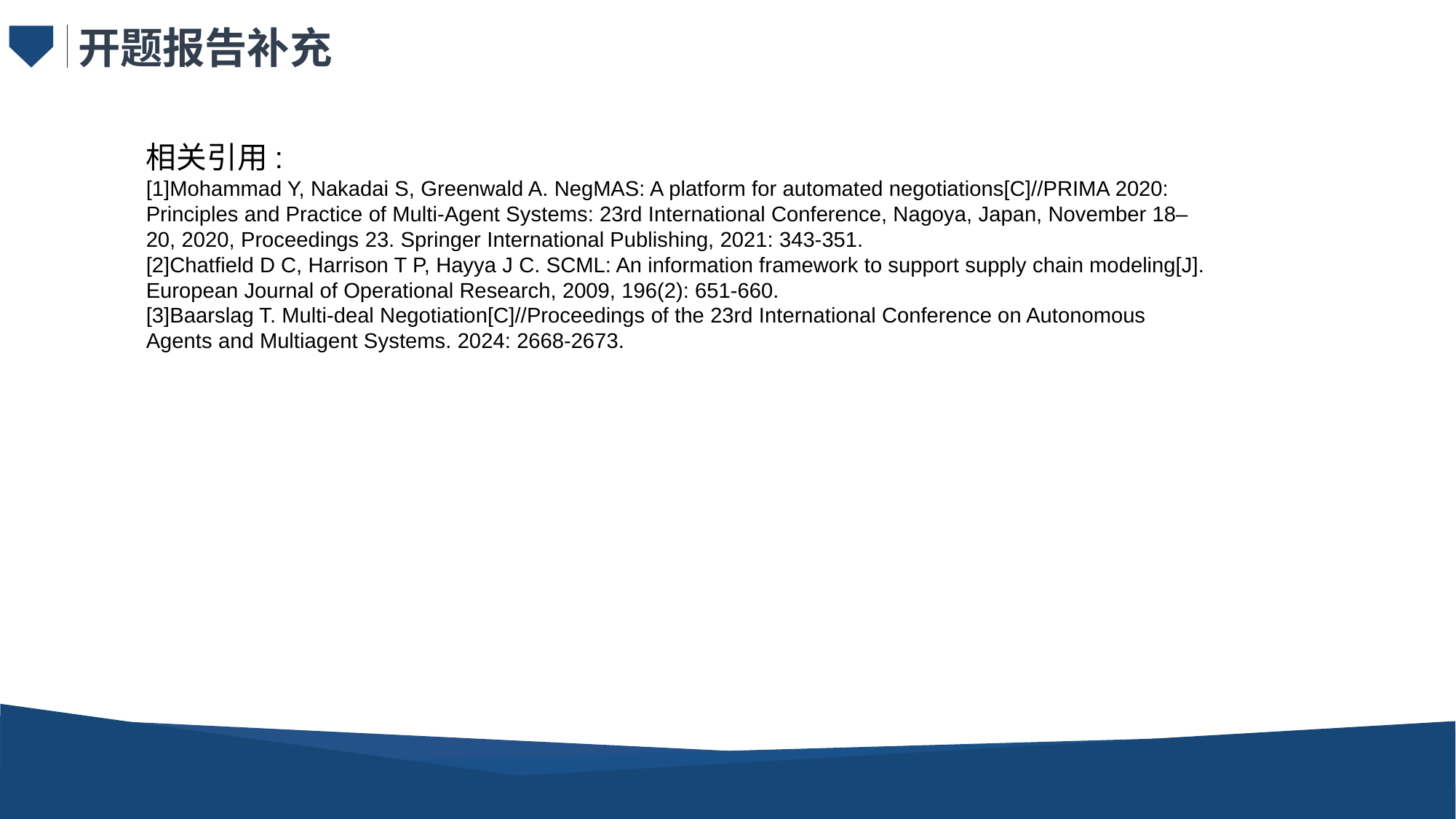

开题报告补充

相关引用:
[1]Mohammad Y, Nakadai S, Greenwald A. NegMAS: A platform for automated negotiations[C]//PRIMA 2020: Principles and Practice of Multi-Agent Systems: 23rd International Conference, Nagoya, Japan, November 18–20, 2020, Proceedings 23. Springer International Publishing, 2021: 343-351.
[2]Chatfield D C, Harrison T P, Hayya J C. SCML: An information framework to support supply chain modeling[J]. European Journal of Operational Research, 2009, 196(2): 651-660.
[3]Baarslag T. Multi-deal Negotiation[C]//Proceedings of the 23rd International Conference on Autonomous Agents and Multiagent Systems. 2024: 2668-2673.